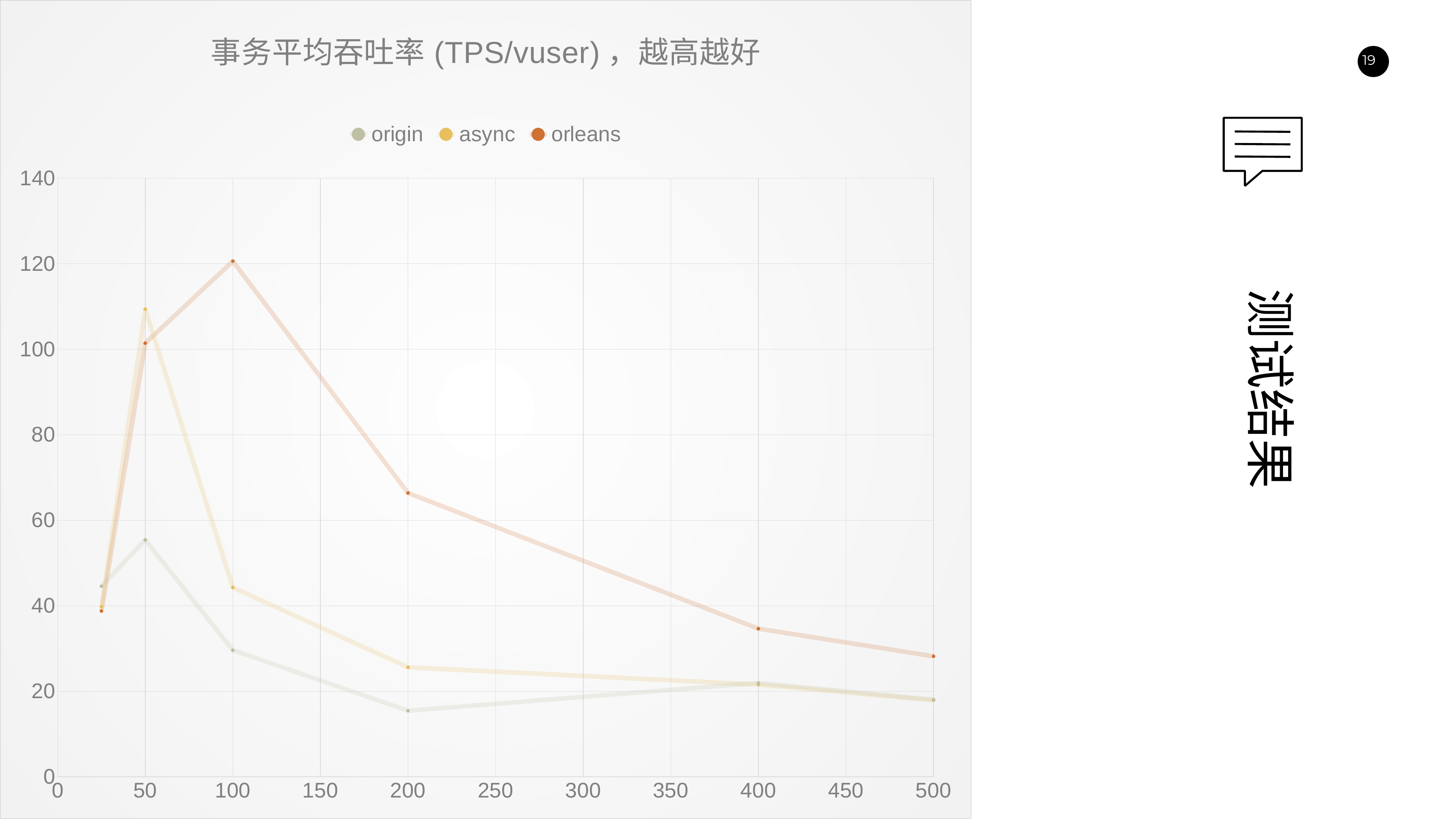

### Chart: 事务平均吞吐率(TPS/vuser)，越高越好

| Category | origin | async | orleans |
|---|---|---|---|
测试结果